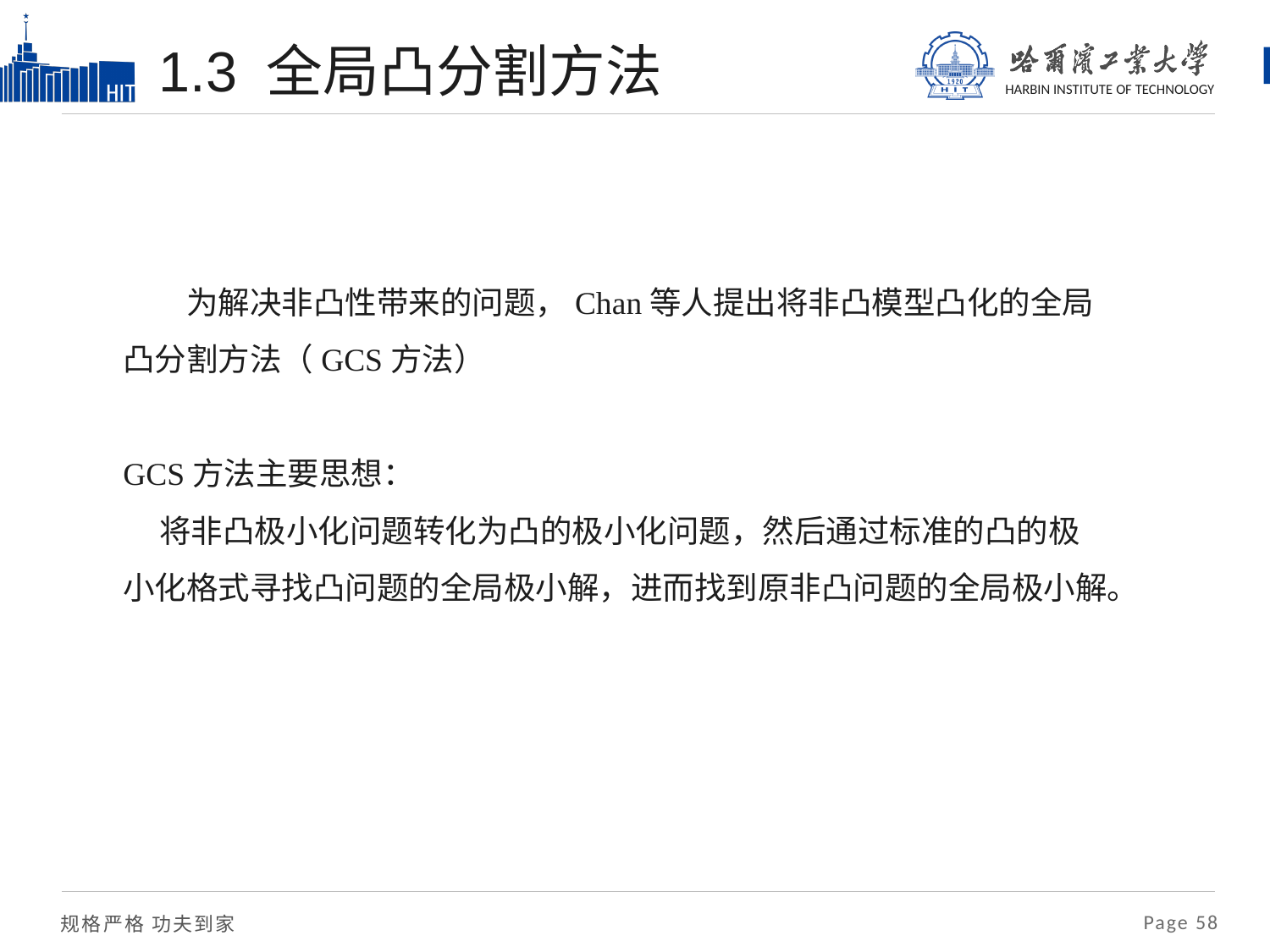

# 1.3 全局凸分割方法
        为解决非凸性带来的问题，Chan等人提出将非凸模型凸化的全局凸分割方法（GCS方法）

GCS方法主要思想：
    将非凸极小化问题转化为凸的极小化问题，然后通过标准的凸的极小化格式寻找凸问题的全局极小解，进而找到原非凸问题的全局极小解。